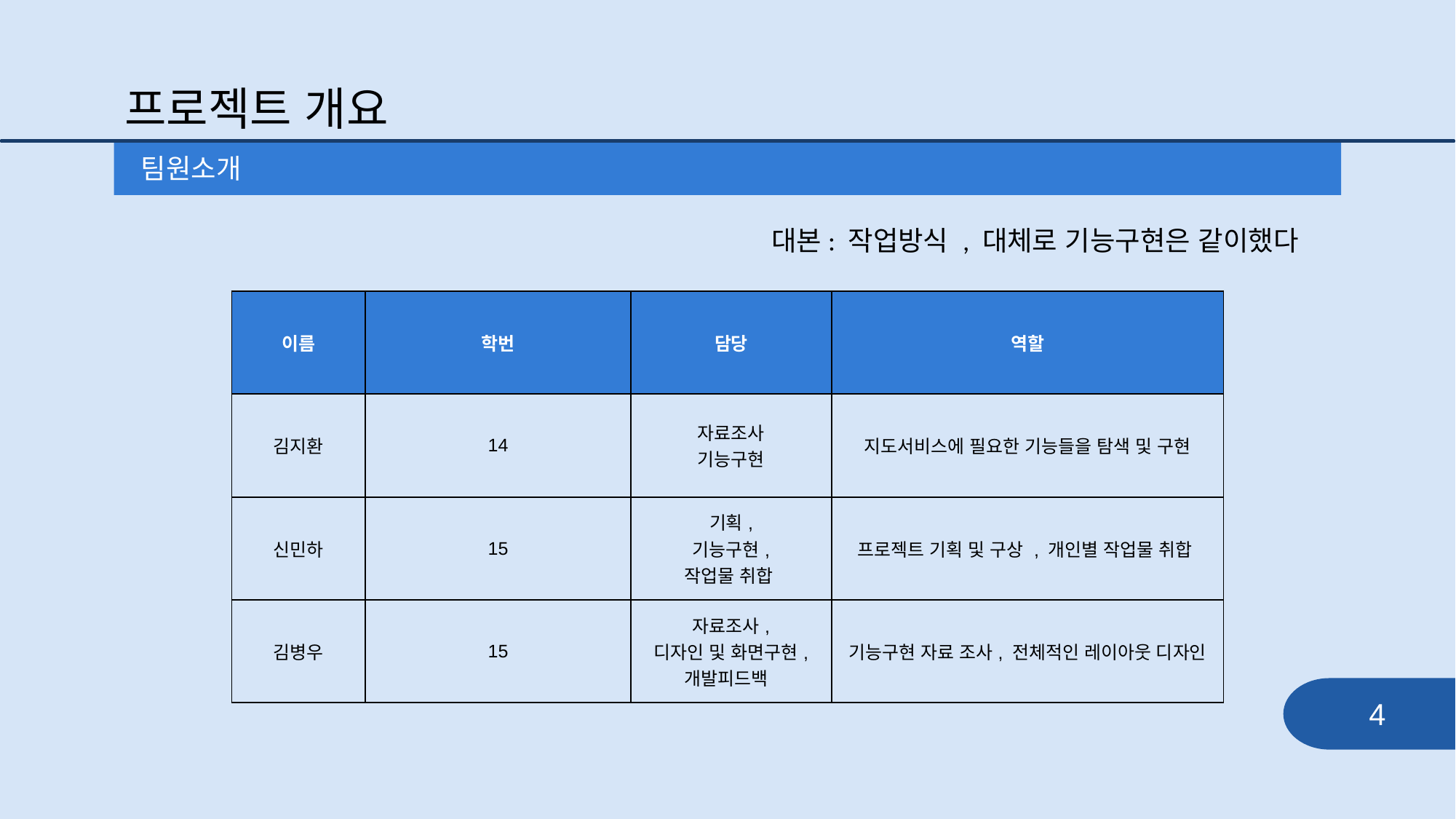

프로젝트 개요

팀원소개
대본: 작업방식 , 대체로 기능구현은 같이했다
| 이름 | 학번 | 담당 | 역할 |
| --- | --- | --- | --- |
| 김지환 | 14 | 자료조사 기능구현 | 지도서비스에 필요한 기능들을 탐색 및 구현 |
| 신민하 | 15 | 기획, 기능구현, 작업물 취합 | 프로젝트 기획 및 구상 , 개인별 작업물 취합 |
| 김병우 | 15 | 자료조사, 디자인 및 화면구현, 개발피드백 | 기능구현 자료 조사, 전체적인 레이아웃 디자인 |

4